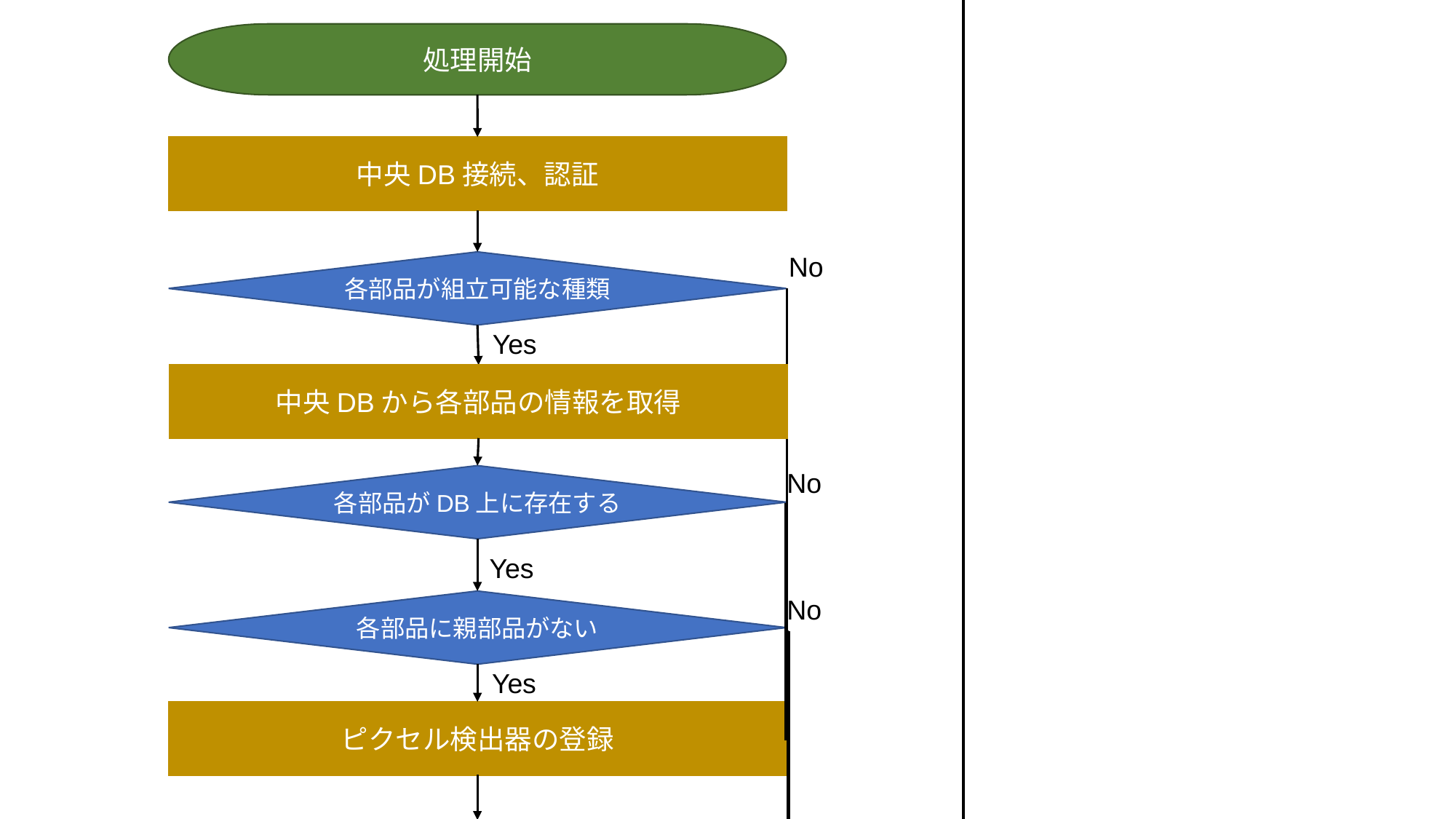

処理開始
中央DB接続、認証
No
各部品が組立可能な種類
Yes
中央DBから各部品の情報を取得
No
各部品がDB上に存在する
Yes
No
各部品に親部品がない
Yes
ピクセル検出器の登録
各部品をピクセル検出器の子部品に割当
処理終了